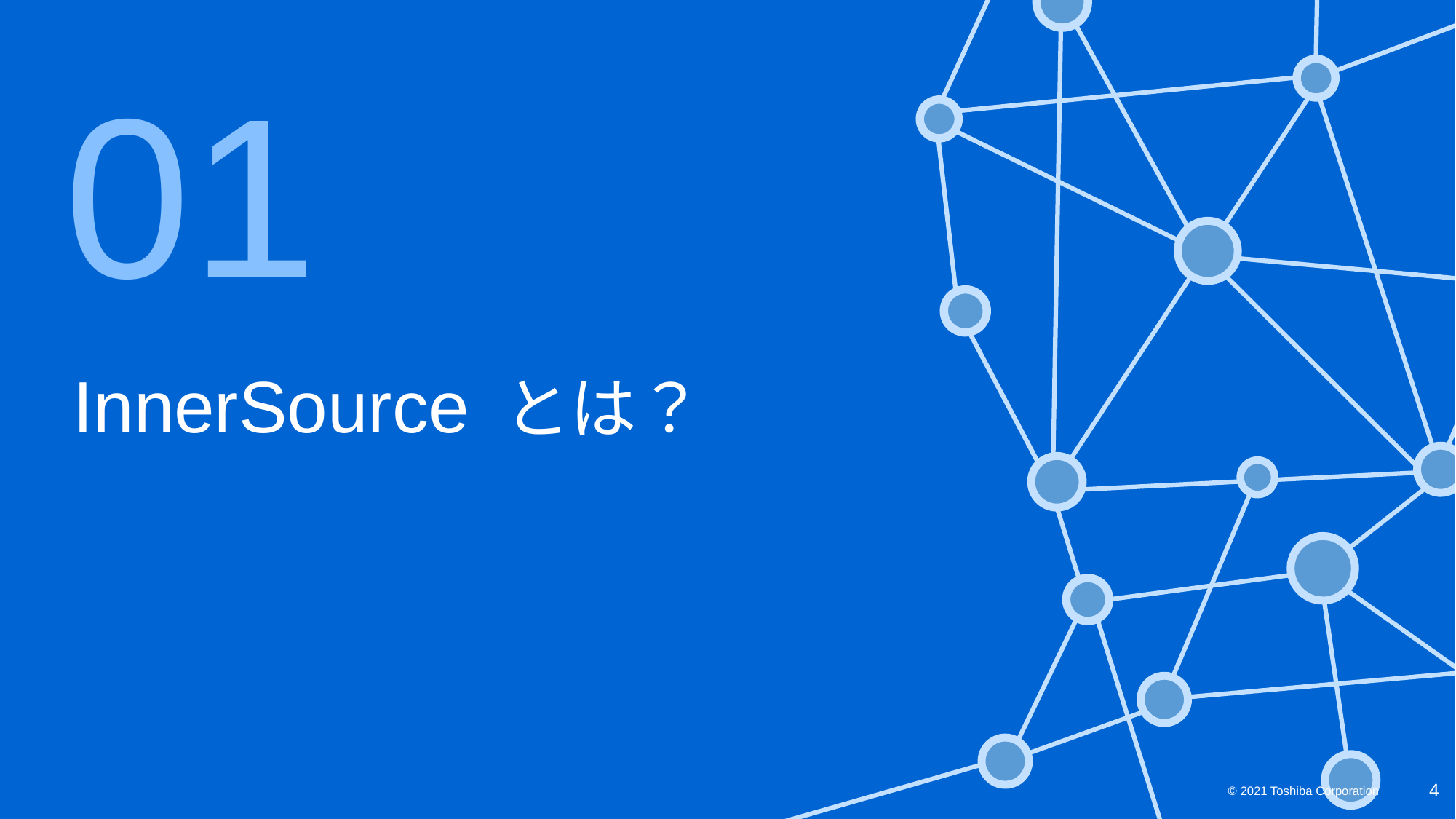

01

修正版
InnerSource とは？
4
© 2021 Toshiba Corporation